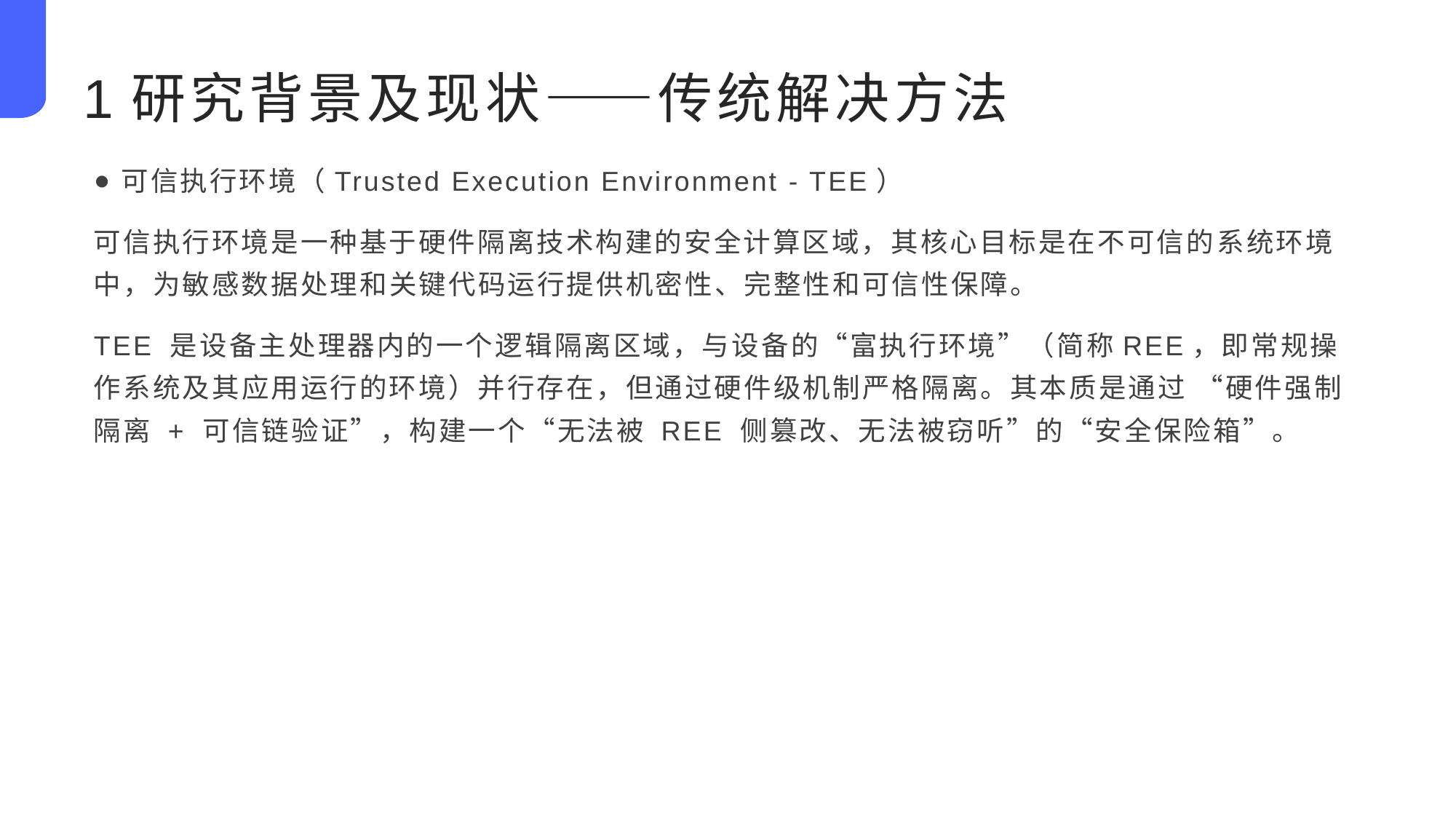

1研究背景及现状——传统解决方法
可信执行环境（Trusted Execution Environment - TEE）
可信执行环境是一种基于硬件隔离技术构建的安全计算区域，其核心目标是在不可信的系统环境中，为敏感数据处理和关键代码运行提供机密性、完整性和可信性保障。
TEE 是设备主处理器内的一个逻辑隔离区域，与设备的“富执行环境”（简称REE，即常规操作系统及其应用运行的环境）并行存在，但通过硬件级机制严格隔离。其本质是通过 “硬件强制隔离 + 可信链验证”，构建一个“无法被 REE 侧篡改、无法被窃听”的“安全保险箱”。